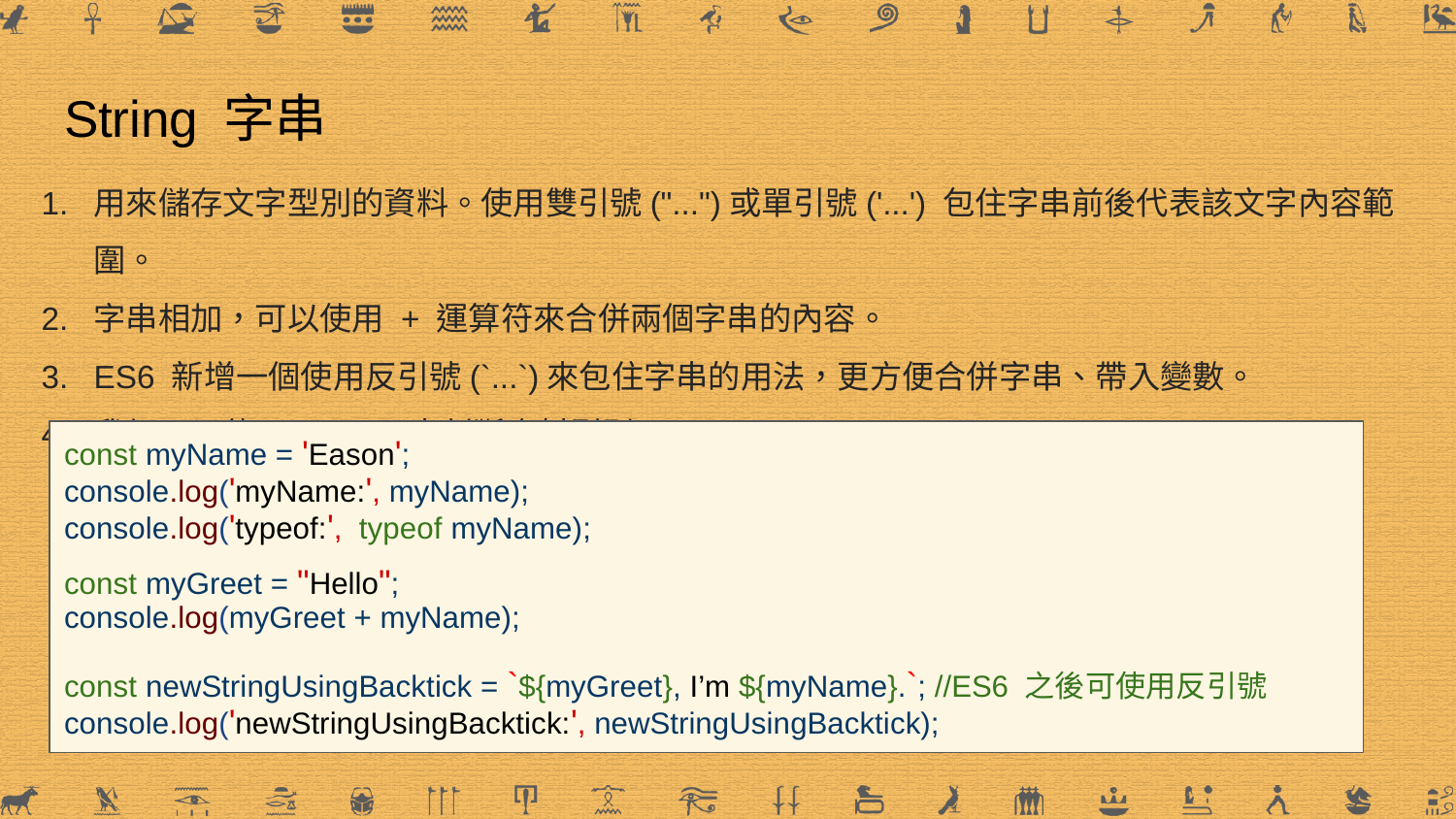

# String 字串
用來儲存文字型別的資料。使用雙引號("...")或單引號('...') 包住字串前後代表該文字內容範圍。
字串相加，可以使用 + 運算符來合併兩個字串的內容。
ES6 新增一個使用反引號(`...`)來包住字串的用法，更方便合併字串、帶入變數。
我們可以使用 typeof 來判斷資料型別
const myName = 'Eason';
console.log('myName:', myName);
console.log('typeof:',  typeof myName);

const myGreet = "Hello";
console.log(myGreet + myName);

const newStringUsingBacktick = `${myGreet}, I’m ${myName}.`; //ES6 之後可使用反引號
console.log('newStringUsingBacktick:', newStringUsingBacktick);